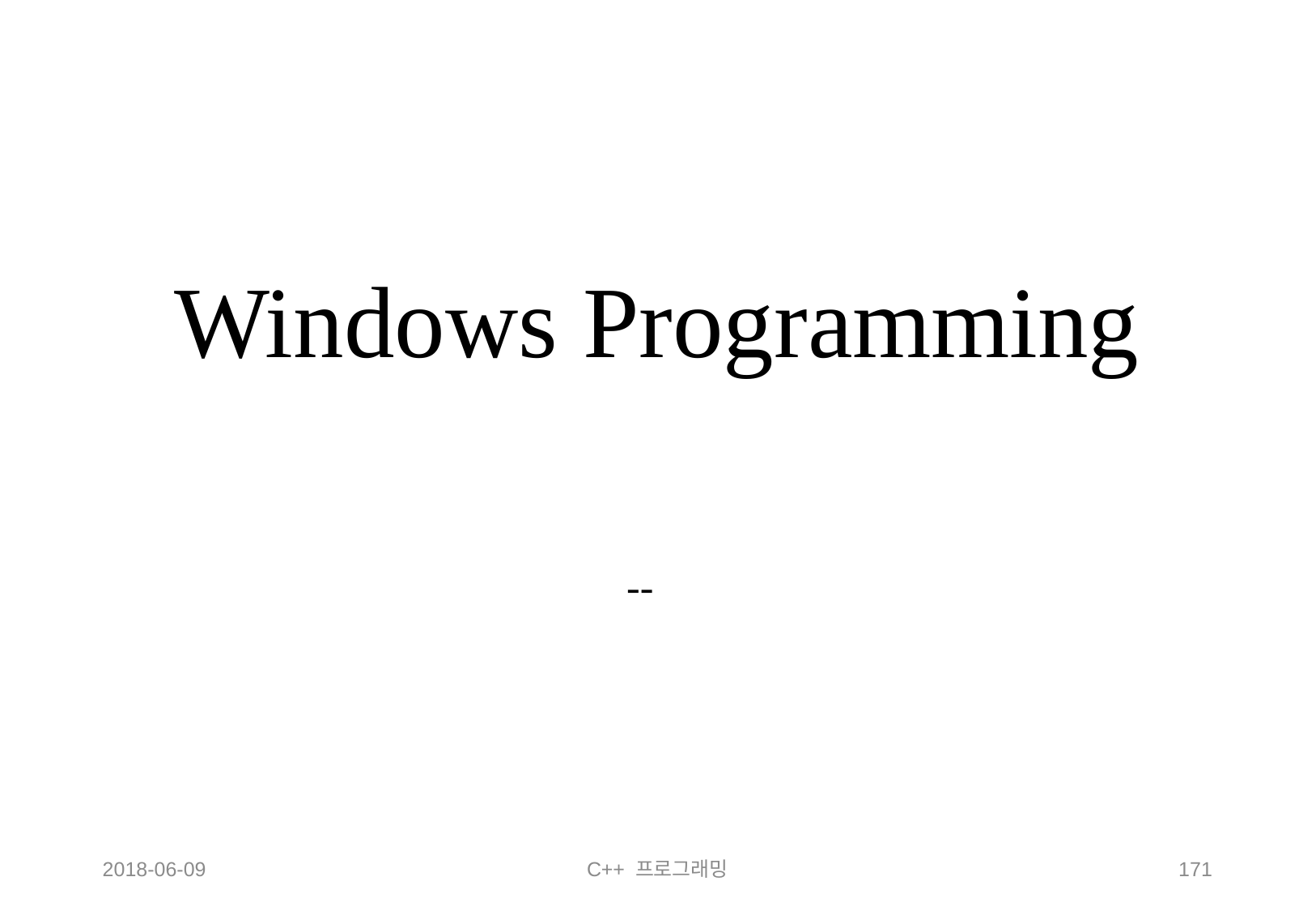

# Windows Programming
--
2018-06-09
C++ 프로그래밍
171